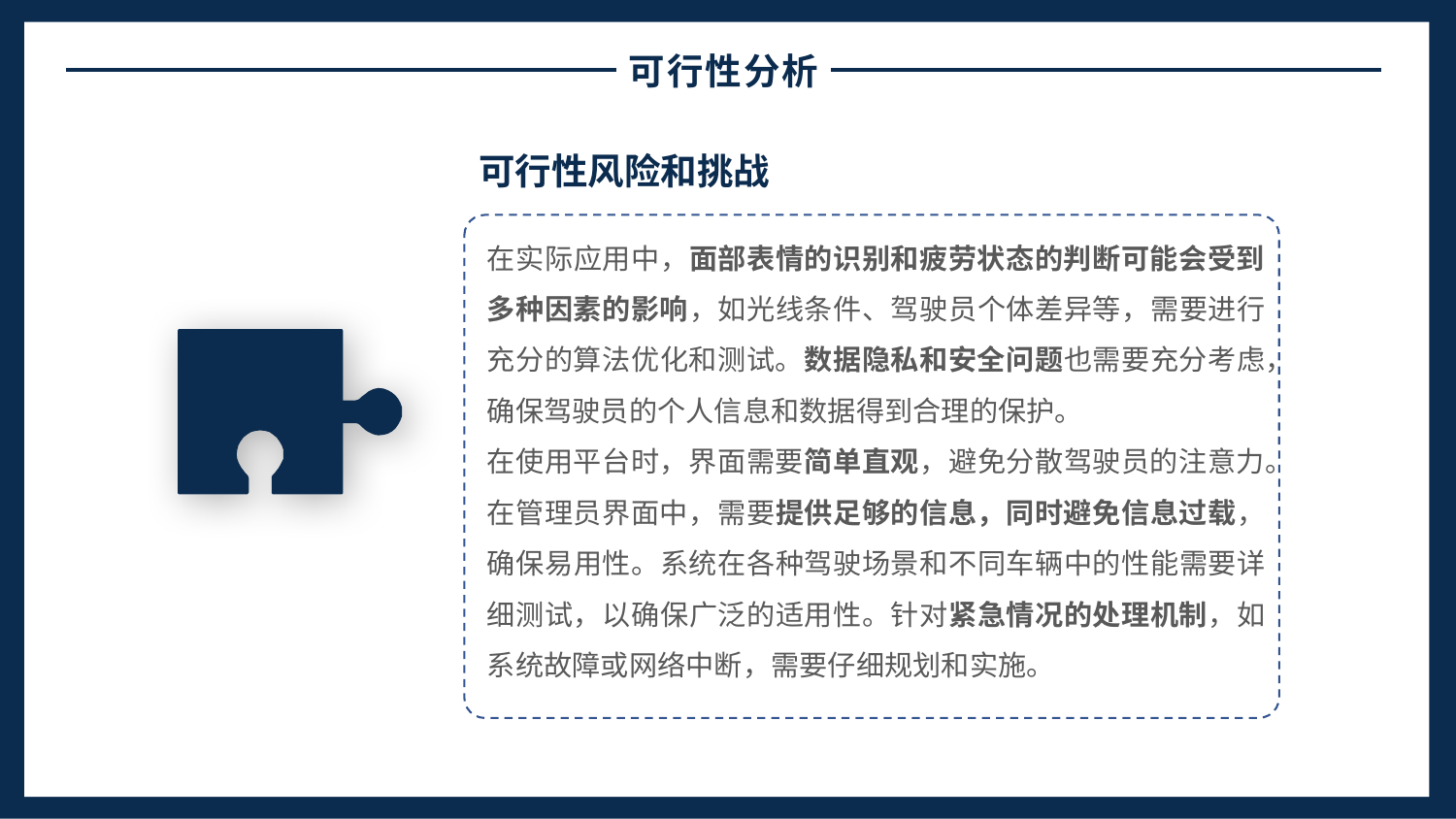

可行性分析
可行性风险和挑战

在实际应用中，面部表情的识别和疲劳状态的判断可能会受到多种因素的影响，如光线条件、驾驶员个体差异等，需要进行充分的算法优化和测试。数据隐私和安全问题也需要充分考虑，确保驾驶员的个人信息和数据得到合理的保护。
在使用平台时，界面需要简单直观，避免分散驾驶员的注意力。在管理员界面中，需要提供足够的信息，同时避免信息过载，确保易用性。系统在各种驾驶场景和不同车辆中的性能需要详细测试，以确保广泛的适用性。针对紧急情况的处理机制，如系统故障或网络中断，需要仔细规划和实施。